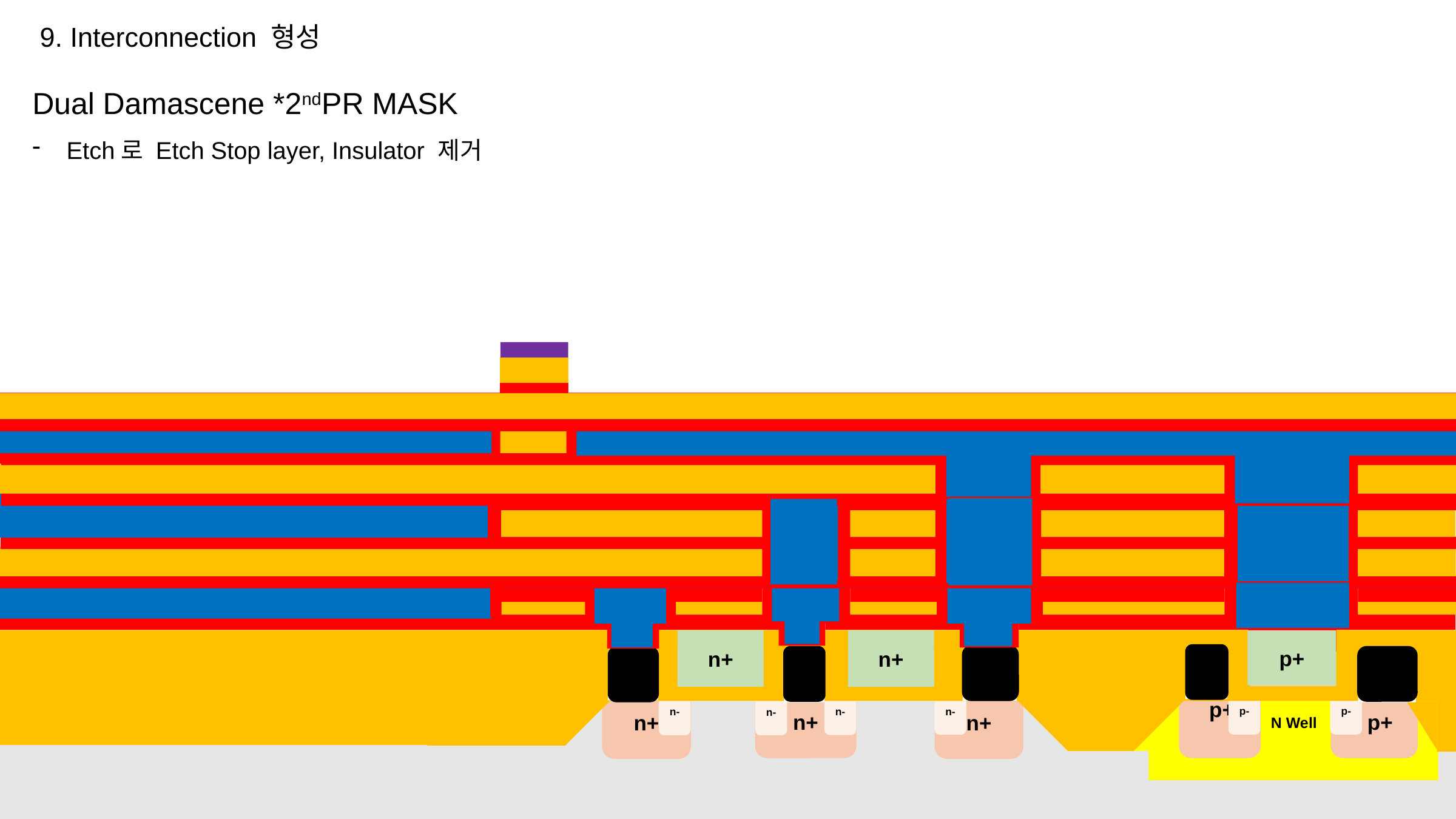

9. Interconnection 형성
Dual Damascene *2ndPR MASK

Etch로 Etch Stop layer, Insulator 제거

v
v

n+
n+
p+
p+

p+

n+
n+

   p+
  p+
n+

n+
n+

p-
p-
n-
n-
n-
n-
          N Well